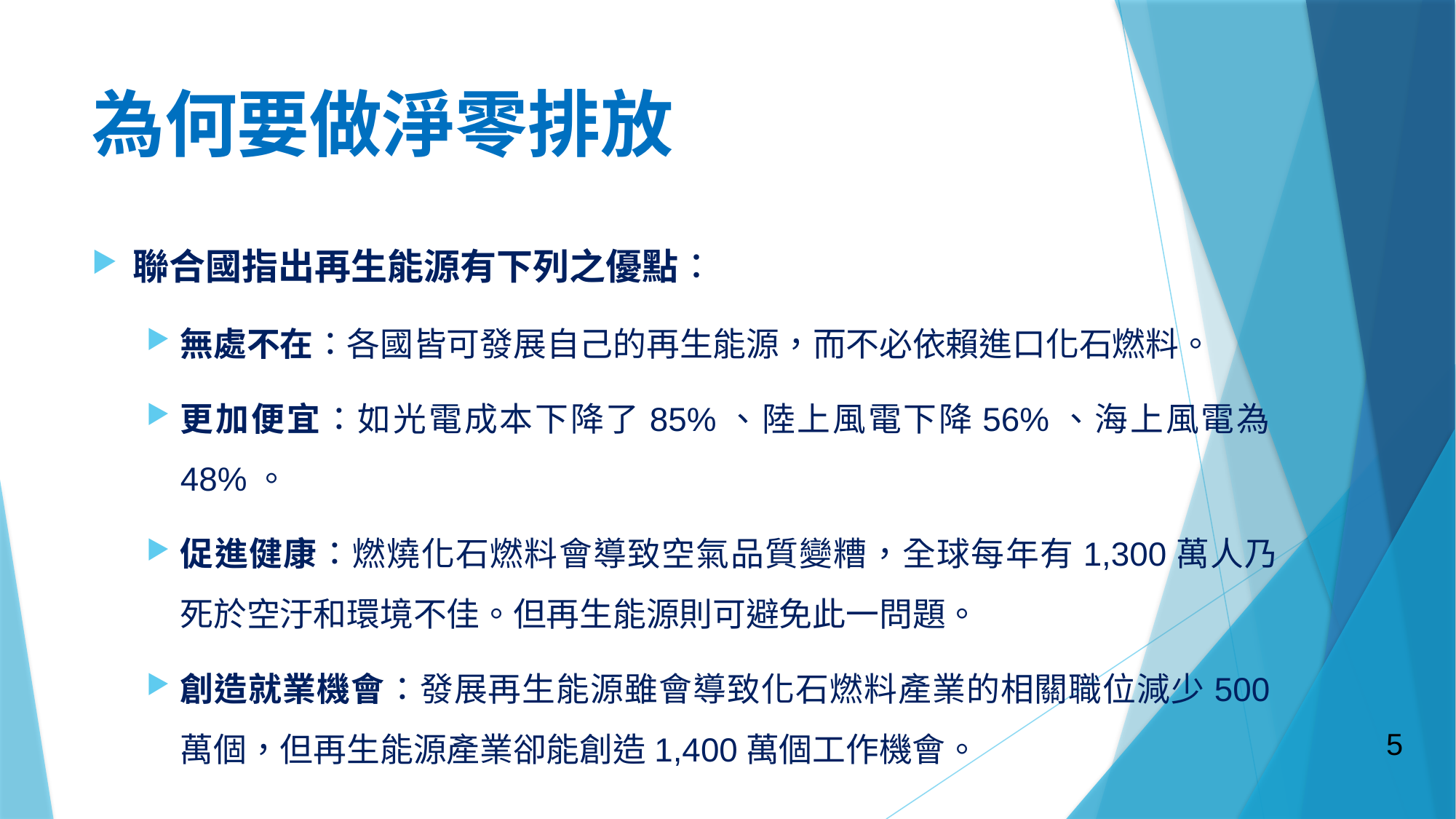

# 為何要做淨零排放
聯合國指出再生能源有下列之優點：
無處不在：各國皆可發展自己的再生能源，而不必依賴進口化石燃料。
更加便宜：如光電成本下降了85%、陸上風電下降56%、海上風電為48%。
促進健康：燃燒化石燃料會導致空氣品質變糟，全球每年有1,300萬人乃死於空汙和環境不佳。但再生能源則可避免此一問題。
創造就業機會：發展再生能源雖會導致化石燃料產業的相關職位減少500萬個，但再生能源產業卻能創造1,400萬個工作機會。

5